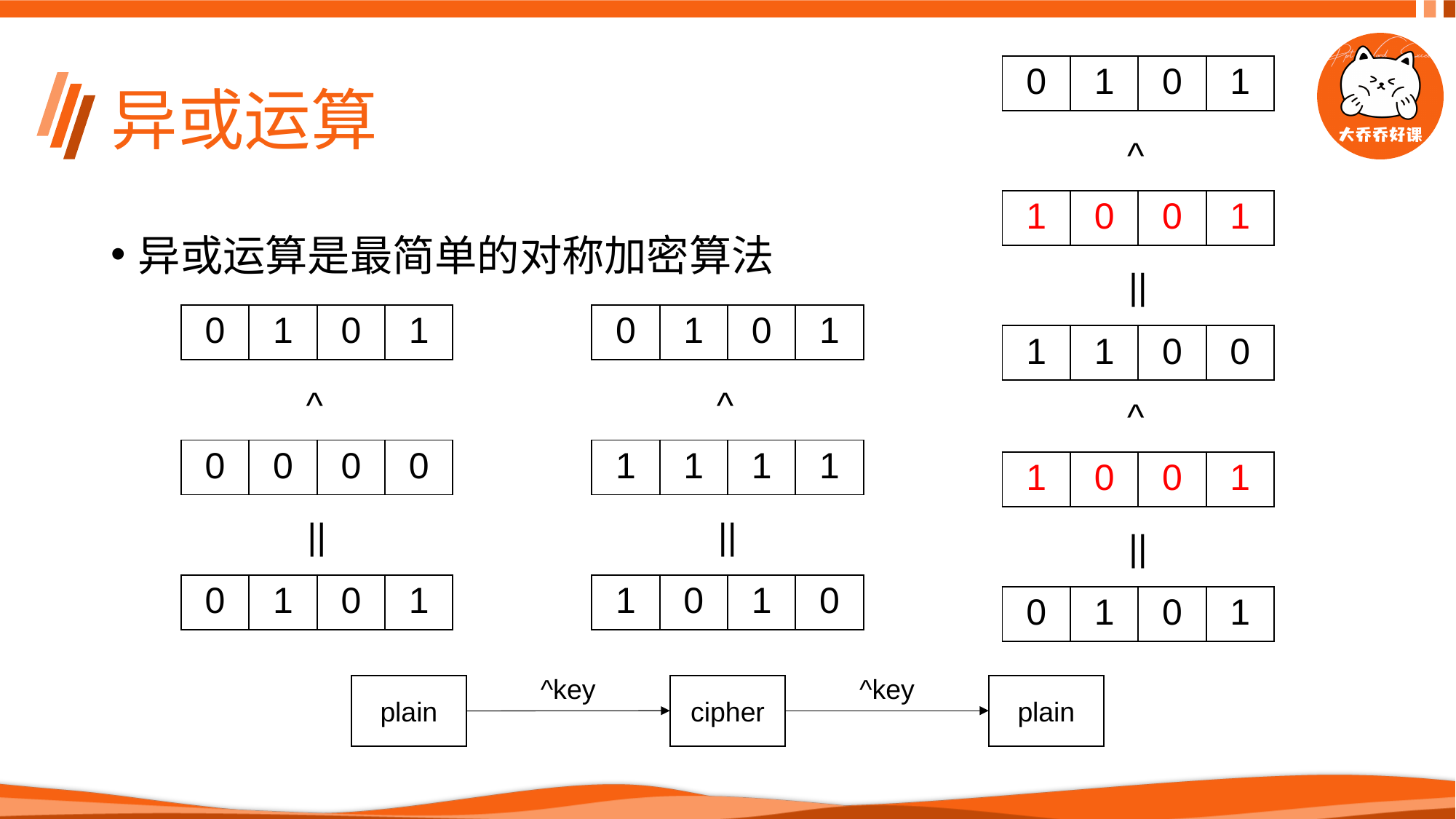

# 异或运算
| 0 | 1 | 0 | 1 |
| --- | --- | --- | --- |
^
| 1 | 0 | 0 | 1 |
| --- | --- | --- | --- |
异或运算是最简单的对称加密算法

||
| 0 | 1 | 0 | 1 |
| --- | --- | --- | --- |
| 0 | 1 | 0 | 1 |
| --- | --- | --- | --- |
| 1 | 1 | 0 | 0 |
| --- | --- | --- | --- |
^
^
^
| 0 | 0 | 0 | 0 |
| --- | --- | --- | --- |
| 1 | 1 | 1 | 1 |
| --- | --- | --- | --- |
| 1 | 0 | 0 | 1 |
| --- | --- | --- | --- |
||
||
||
| 0 | 1 | 0 | 1 |
| --- | --- | --- | --- |
| 1 | 0 | 1 | 0 |
| --- | --- | --- | --- |
| 0 | 1 | 0 | 1 |
| --- | --- | --- | --- |
^key
^key
cipher
plain
plain